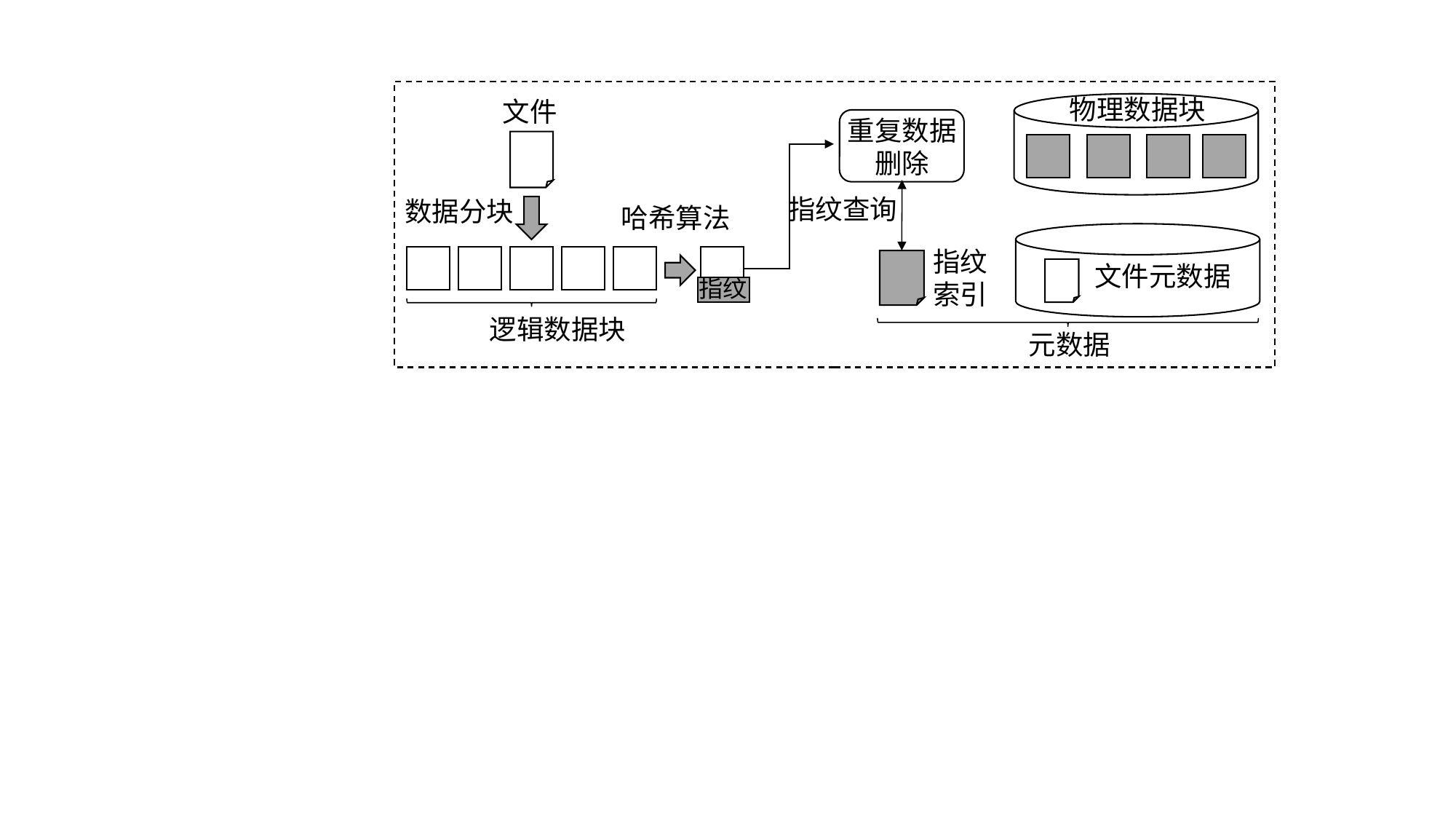

物理数据块
文件

重复数据删除

指纹查询
数据分块
哈希算法

指纹索引

文件元数据

指纹

逻辑数据块
元数据